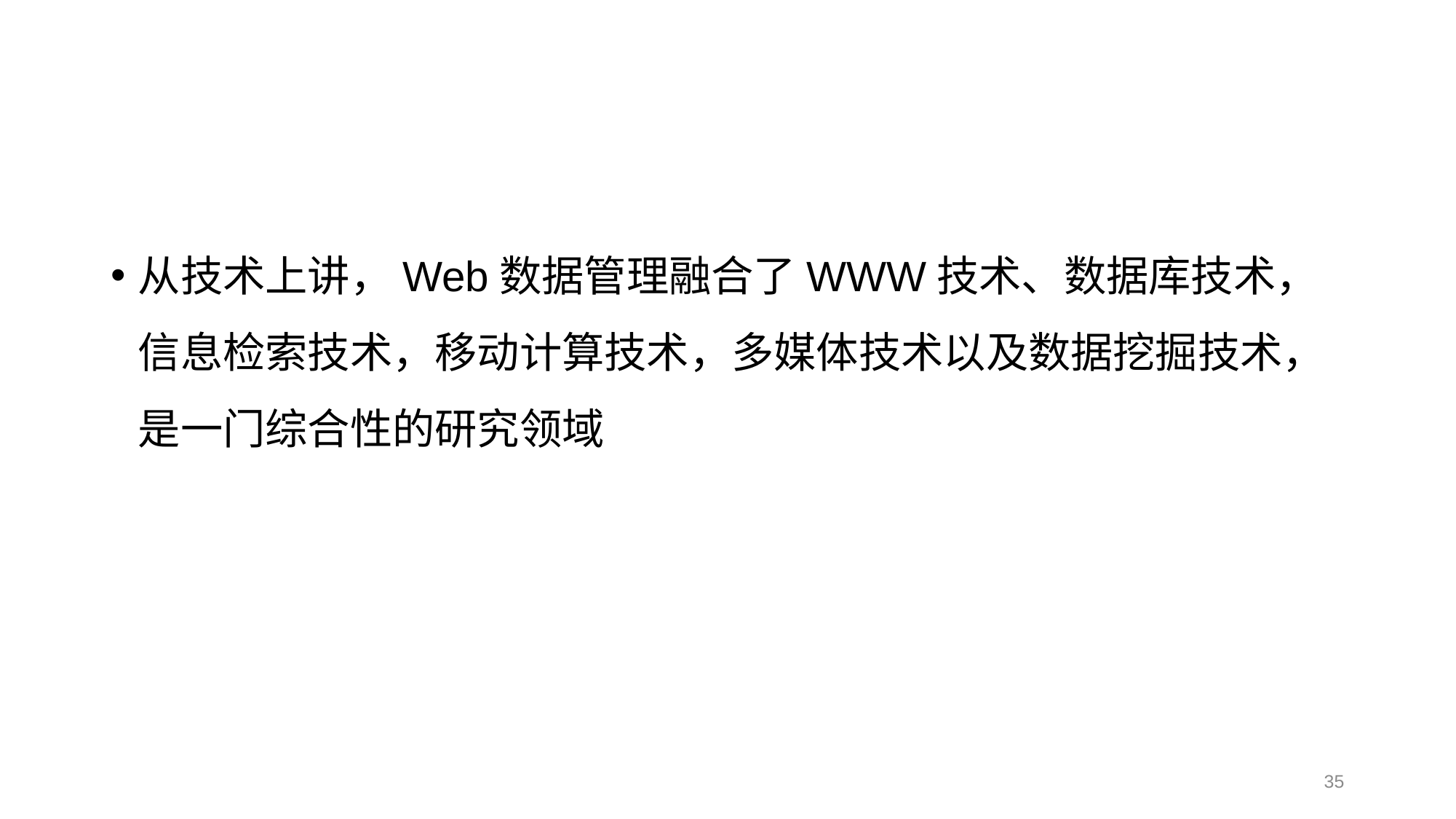

#
从技术上讲，Web数据管理融合了WWW技术、数据库技术，信息检索技术，移动计算技术，多媒体技术以及数据挖掘技术，是一门综合性的研究领域
35